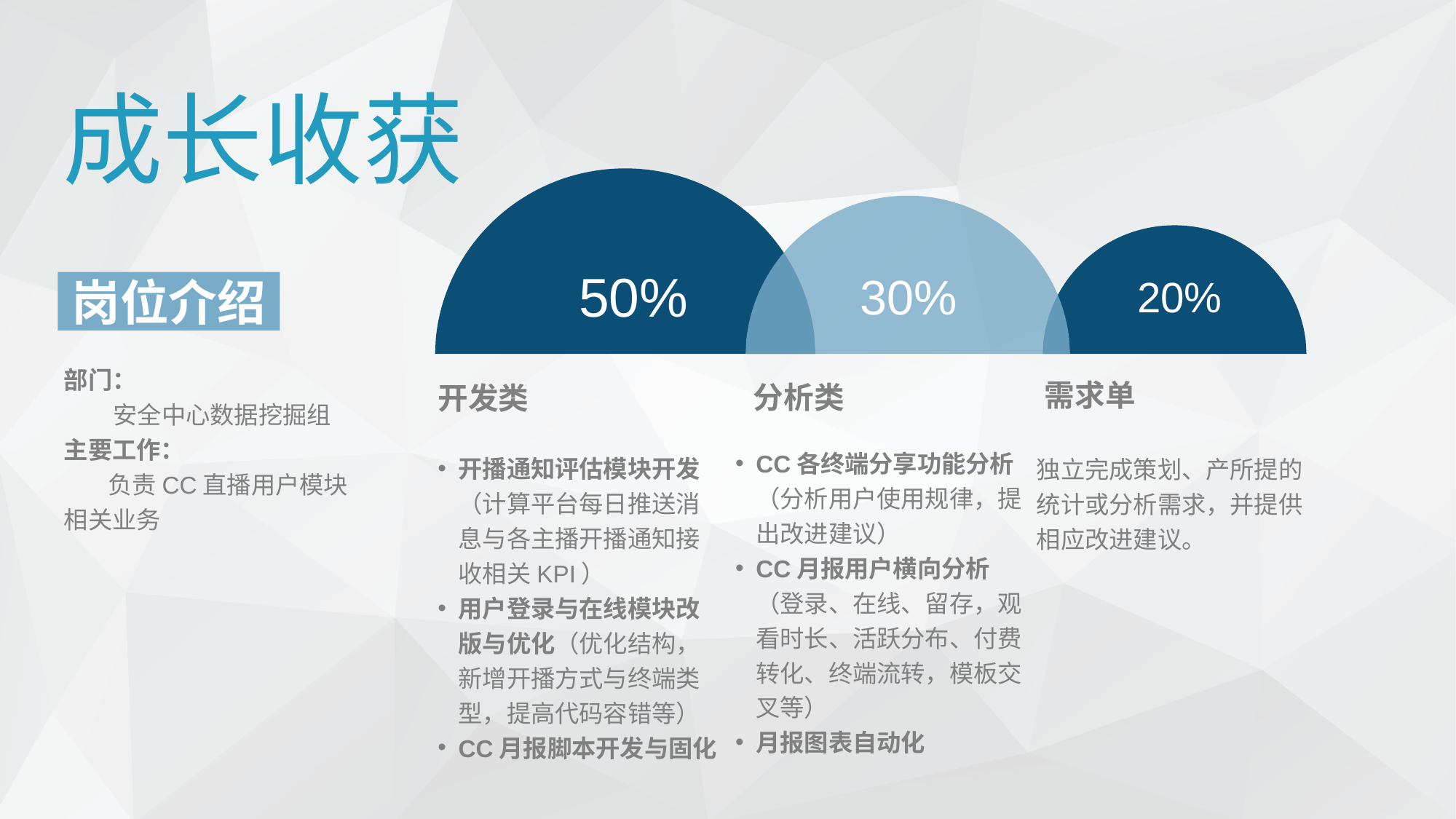

成长收获

50%
30%
20%
岗位介绍
部门：
        安全中心数据挖掘组
主要工作：
       负责CC直播用户模块相关业务
需求单
分析类
开发类
CC各终端分享功能分析（分析用户使用规律，提出改进建议）
CC月报用户横向分析（登录、在线、留存，观看时长、活跃分布、付费转化、终端流转，模板交叉等）
月报图表自动化

开播通知评估模块开发（计算平台每日推送消息与各主播开播通知接收相关KPI）
用户登录与在线模块改版与优化（优化结构，新增开播方式与终端类型，提高代码容错等）
CC月报脚本开发与固化
独立完成策划、产所提的统计或分析需求，并提供相应改进建议。